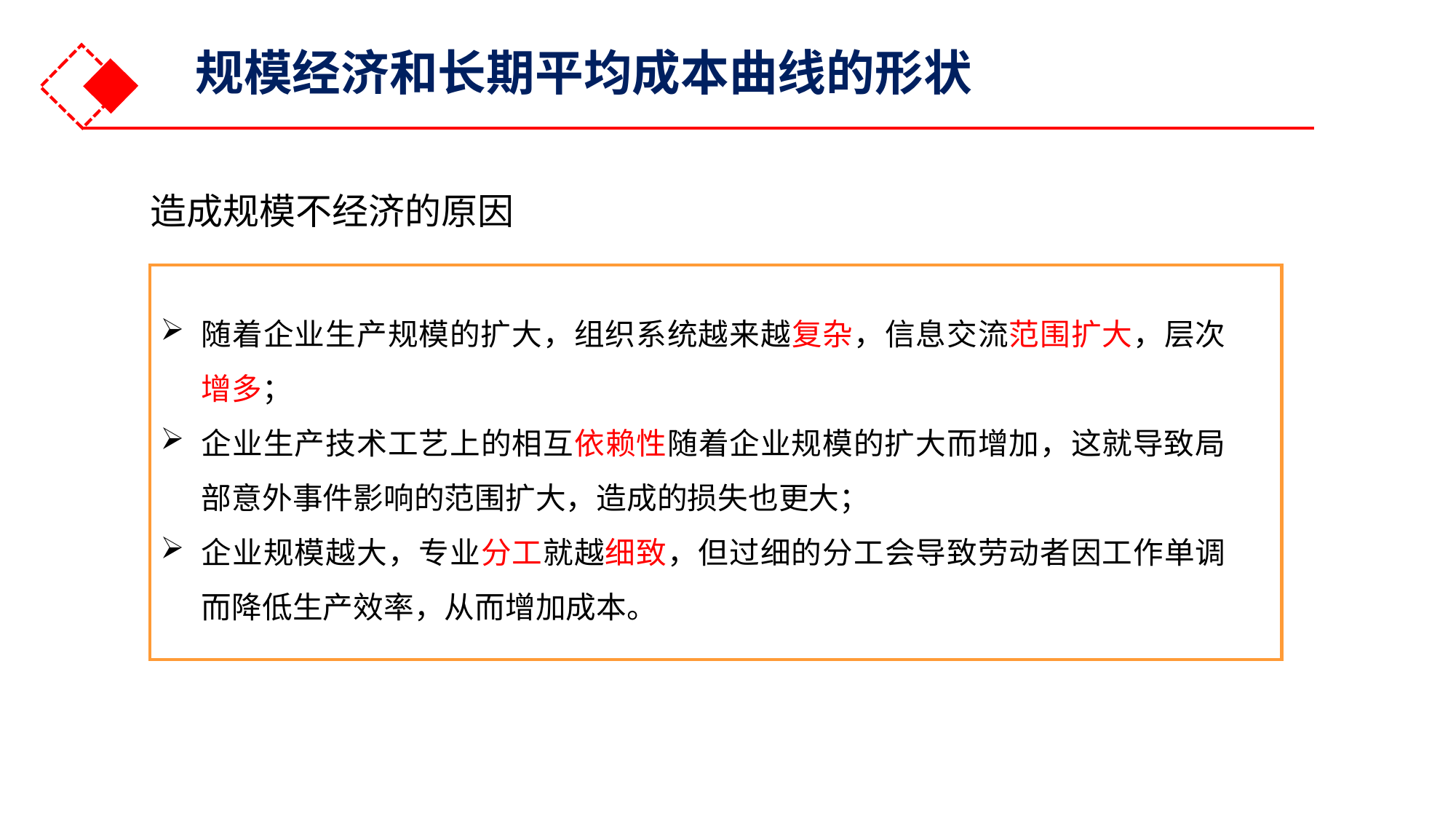

规模经济和长期平均成本曲线的形状

造成规模不经济的原因

随着企业生产规模的扩大，组织系统越来越复杂，信息交流范围扩大，层次增多；
企业生产技术工艺上的相互依赖性随着企业规模的扩大而增加，这就导致局部意外事件影响的范围扩大，造成的损失也更大；
企业规模越大，专业分工就越细致，但过细的分工会导致劳动者因工作单调而降低生产效率，从而增加成本。